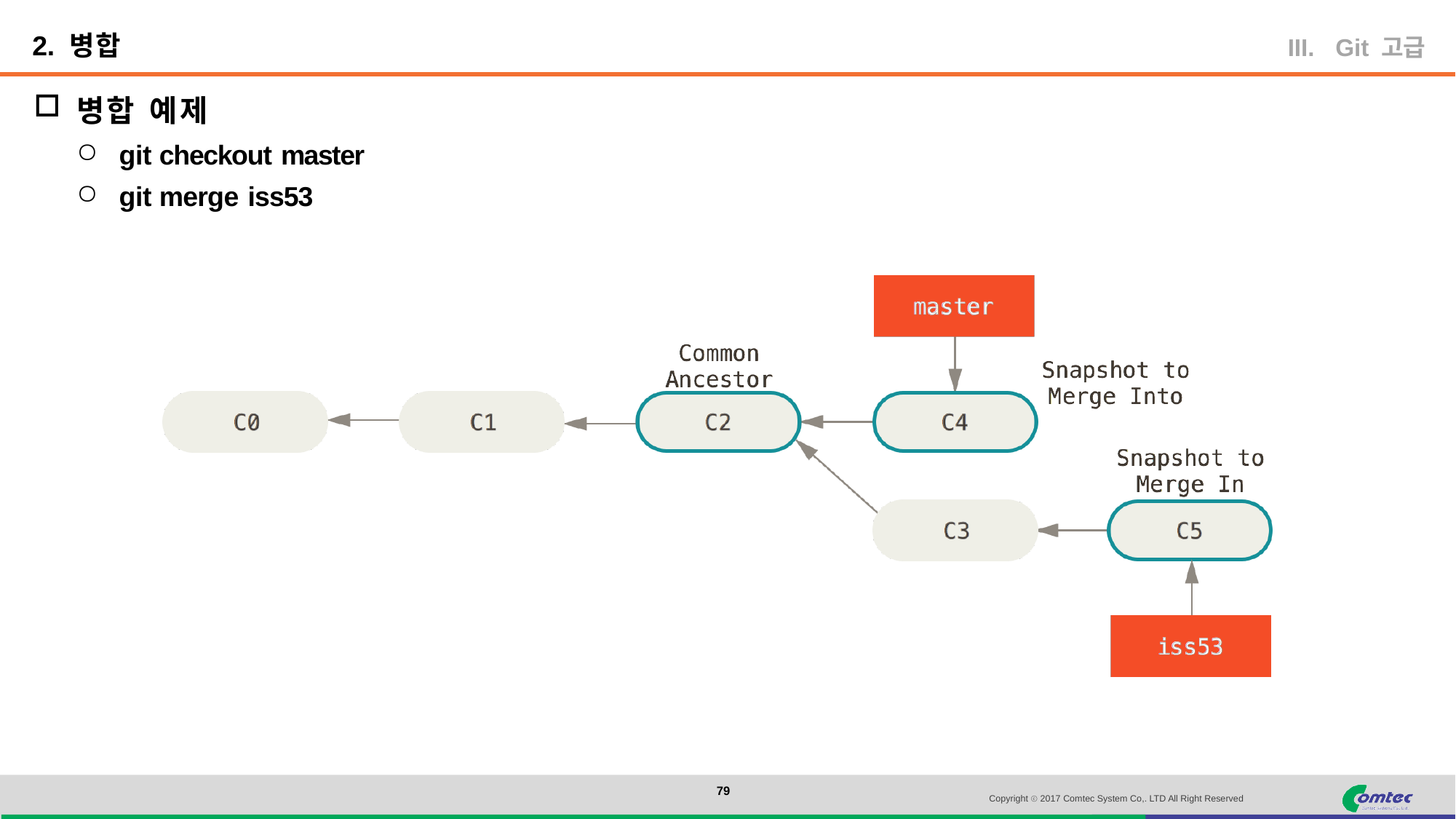

2. 병합
Git 고급
병합 예제
git checkout master
git merge iss53